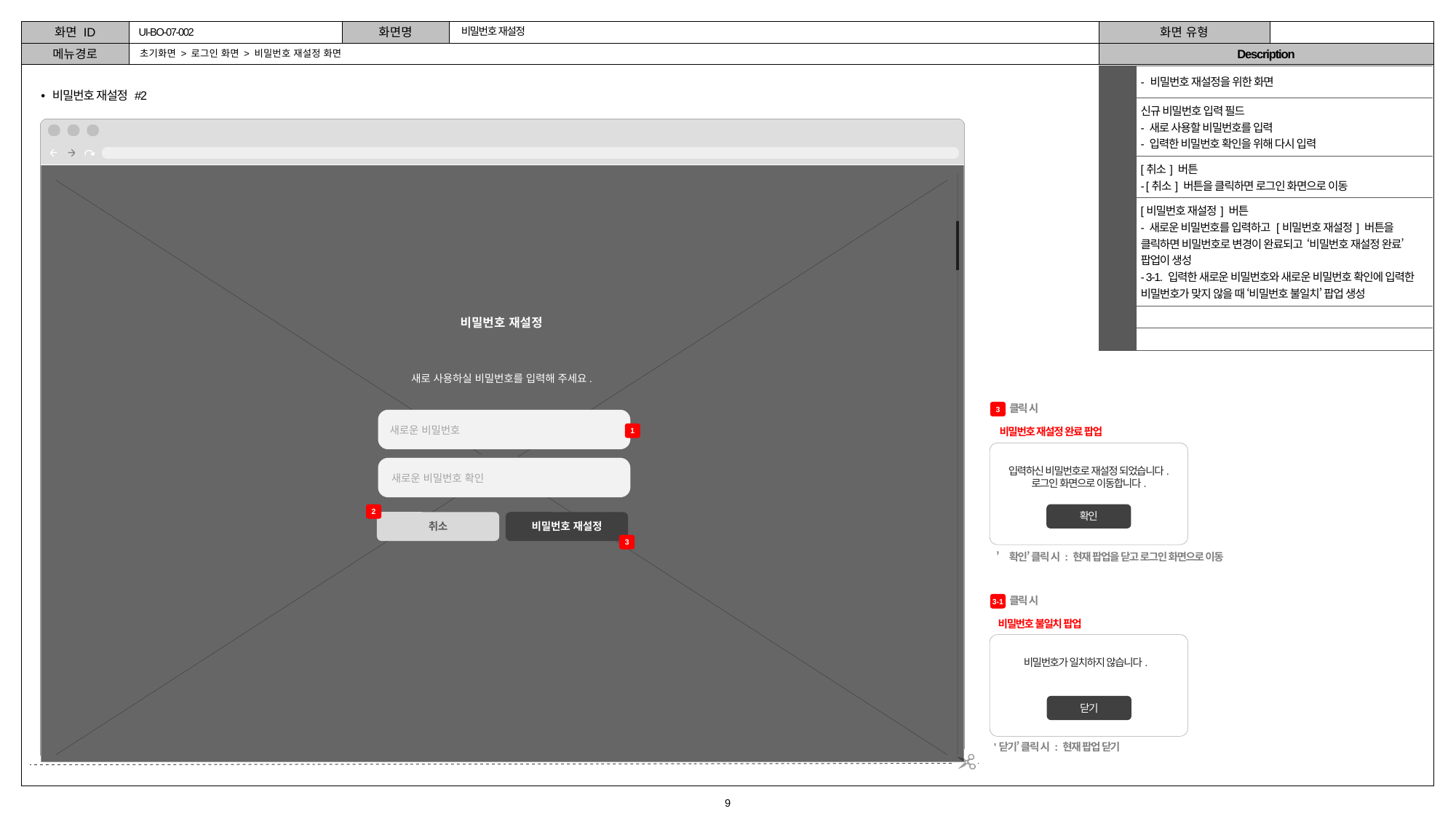

비밀번호 재설정

UI-BO-07-002
# 초기화면 > 로그인 화면 > 비밀번호 재설정 화면
| - | - 비밀번호 재설정을 위한 화면 |
| --- | --- |
| 1 | 신규 비밀번호 입력 필드 - 새로 사용할 비밀번호를 입력 - 입력한 비밀번호 확인을 위해 다시 입력 |
| 2 | [취소] 버튼 - [취소] 버튼을 클릭하면 로그인 화면으로 이동 |
| 3 | [비밀번호 재설정] 버튼 - 새로운 비밀번호를 입력하고 [비밀번호 재설정] 버튼을 클릭하면 비밀번호로 변경이 완료되고 ‘비밀번호 재설정 완료’ 팝업이 생성 - 3-1. 입력한 새로운 비밀번호와 새로운 비밀번호 확인에 입력한 비밀번호가 맞지 않을 때 ‘비밀번호 불일치’ 팝업 생성 |
|  |  |
|  |  |
비밀번호 재설정 #2

비밀번호 재설정
새로 사용하실 비밀번호를 입력해 주세요.
3
클릭 시

새로운 비밀번호

새로운 비밀번호 확인
1
비밀번호 재설정 완료 팝업

img
입력하신 비밀번호로 재설정 되었습니다.
로그인 화면으로 이동합니다.
확인
2
취소
비밀번호 재설정
3
’확인’ 클릭 시 : 현재 팝업을 닫고 로그인 화면으로 이동
3-1
클릭 시
비밀번호 불일치 팝업

비밀번호가 일치하지 않습니다.
닫기
'닫기’ 클릭 시 : 현재 팝업 닫기